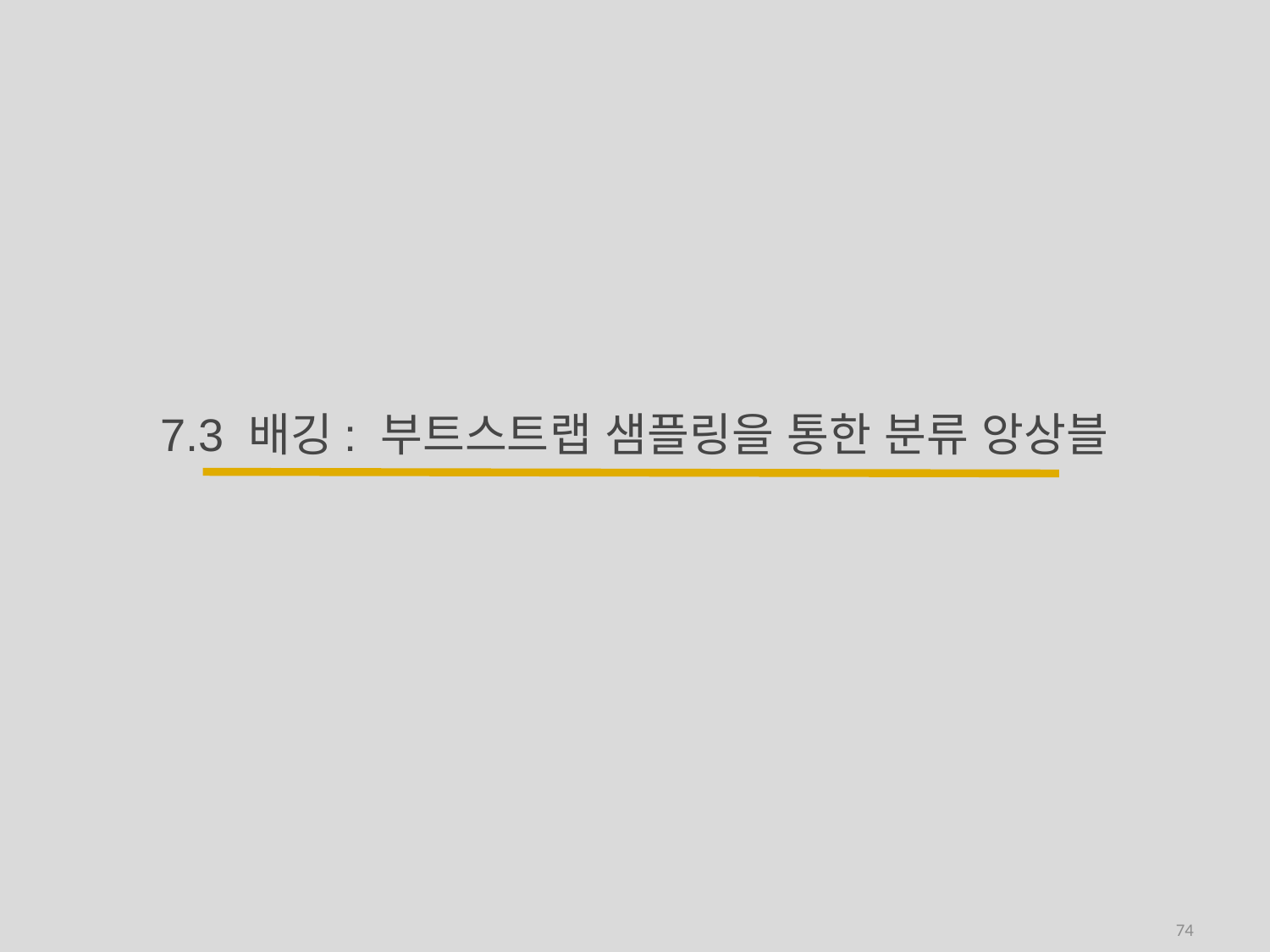

# 7.3 배깅: 부트스트랩 샘플링을 통한 분류 앙상블
74